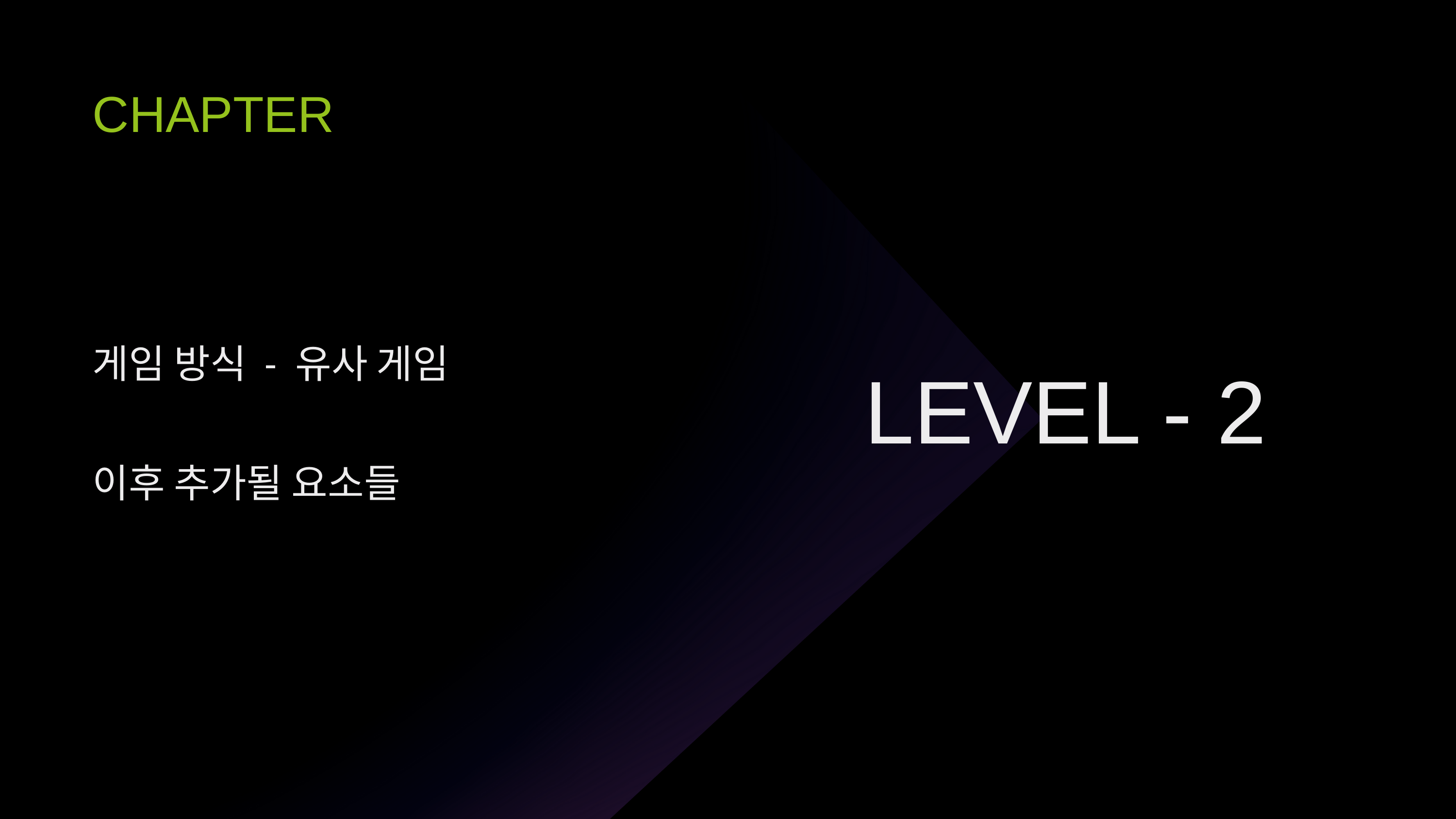

CHAPTER
게임 방식 - 유사 게임
LEVEL - 2

이후 추가될 요소들